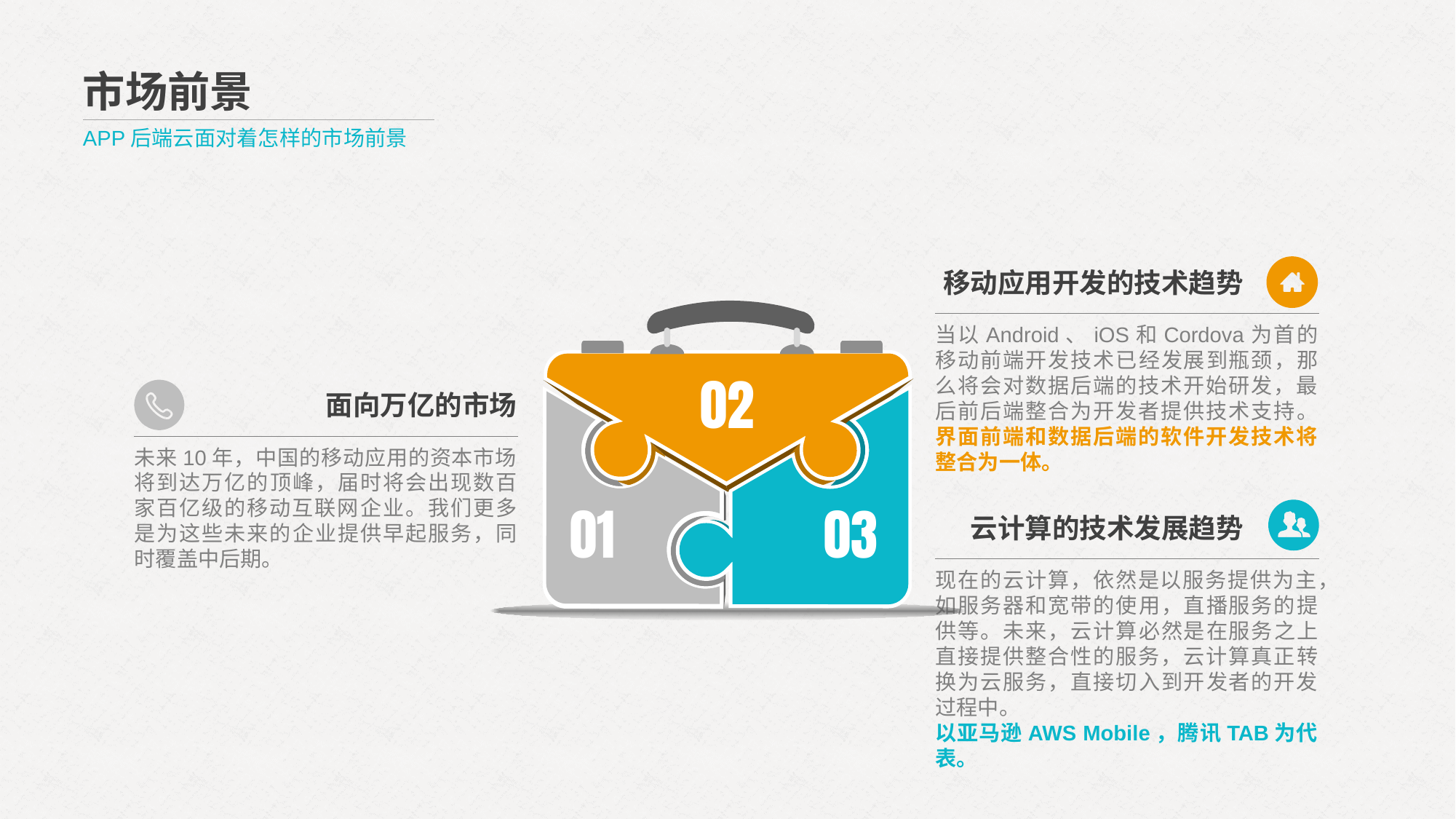

市场前景
APP后端云面对着怎样的市场前景

移动应用开发的技术趋势

当以Android、iOS和Cordova为首的移动前端开发技术已经发展到瓶颈，那么将会对数据后端的技术开始研发，最后前后端整合为开发者提供技术支持。界面前端和数据后端的软件开发技术将整合为一体。

02

面向万亿的市场

未来10年，中国的移动应用的资本市场将到达万亿的顶峰，届时将会出现数百家百亿级的移动互联网企业。我们更多是为这些未来的企业提供早起服务，同时覆盖中后期。

01
03
云计算的技术发展趋势

现在的云计算，依然是以服务提供为主，如服务器和宽带的使用，直播服务的提供等。未来，云计算必然是在服务之上直接提供整合性的服务，云计算真正转换为云服务，直接切入到开发者的开发过程中。
以亚马逊AWS Mobile，腾讯TAB为代表。